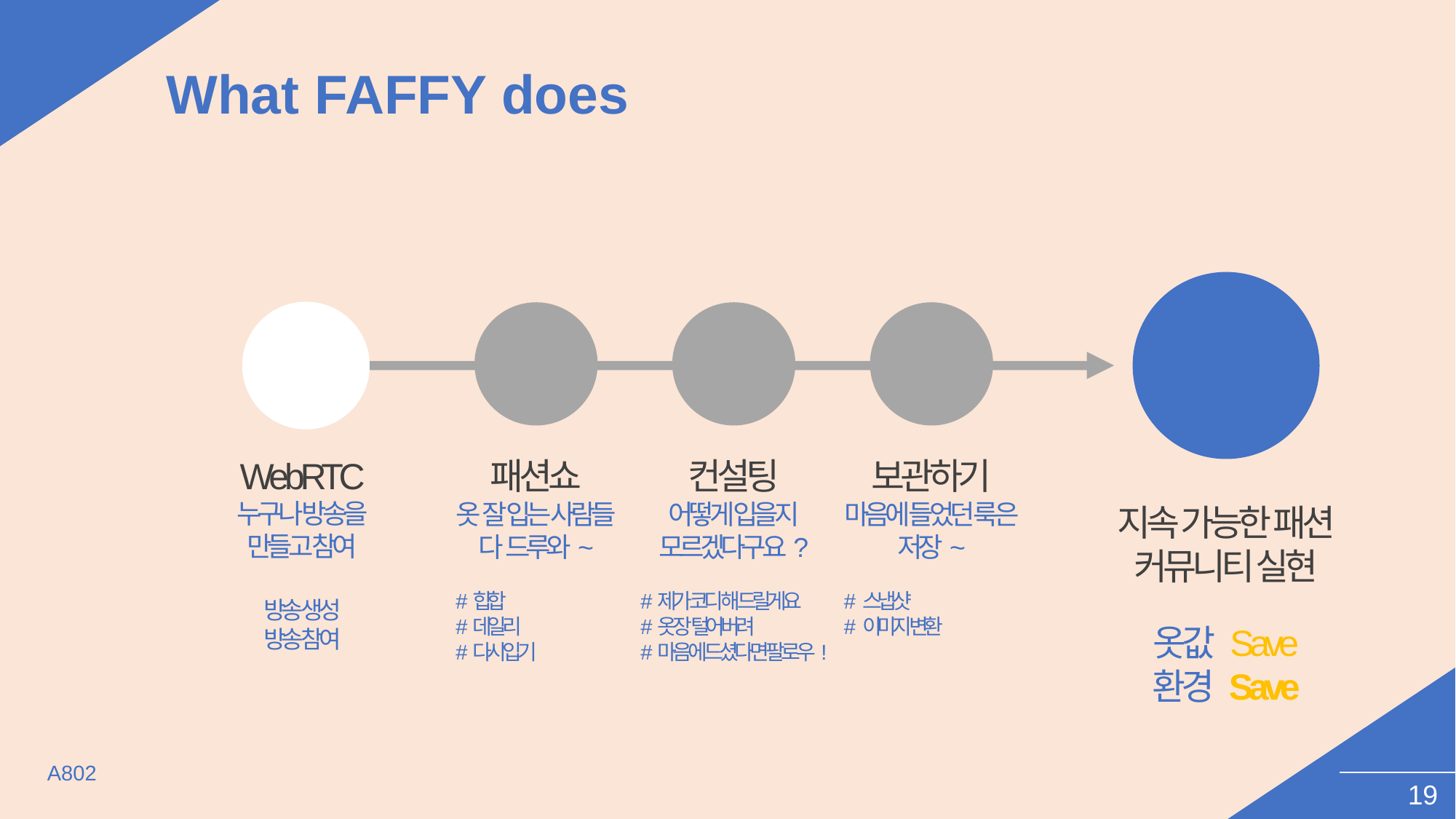

What FAFFY does

WebRTC
누구나 방송을
만들고 참여

방송 생성
방송 참여
보관하기
마음에 들었던 룩은
저장~

# 스냅샷
# 이미지 변환
컨설팅
어떻게 입을지
모르겠다구요?

#제가 코디 해 드릴게요
#옷장  털어버려
#마음에 드셨다면 팔로우!
패션쇼
옷  잘 입는 사람들
다  드루와~

#힙합
#데일리
#다시입기
지속 가능한 패션
커뮤니티 실현

옷값 Save
환경 Save

A802
19